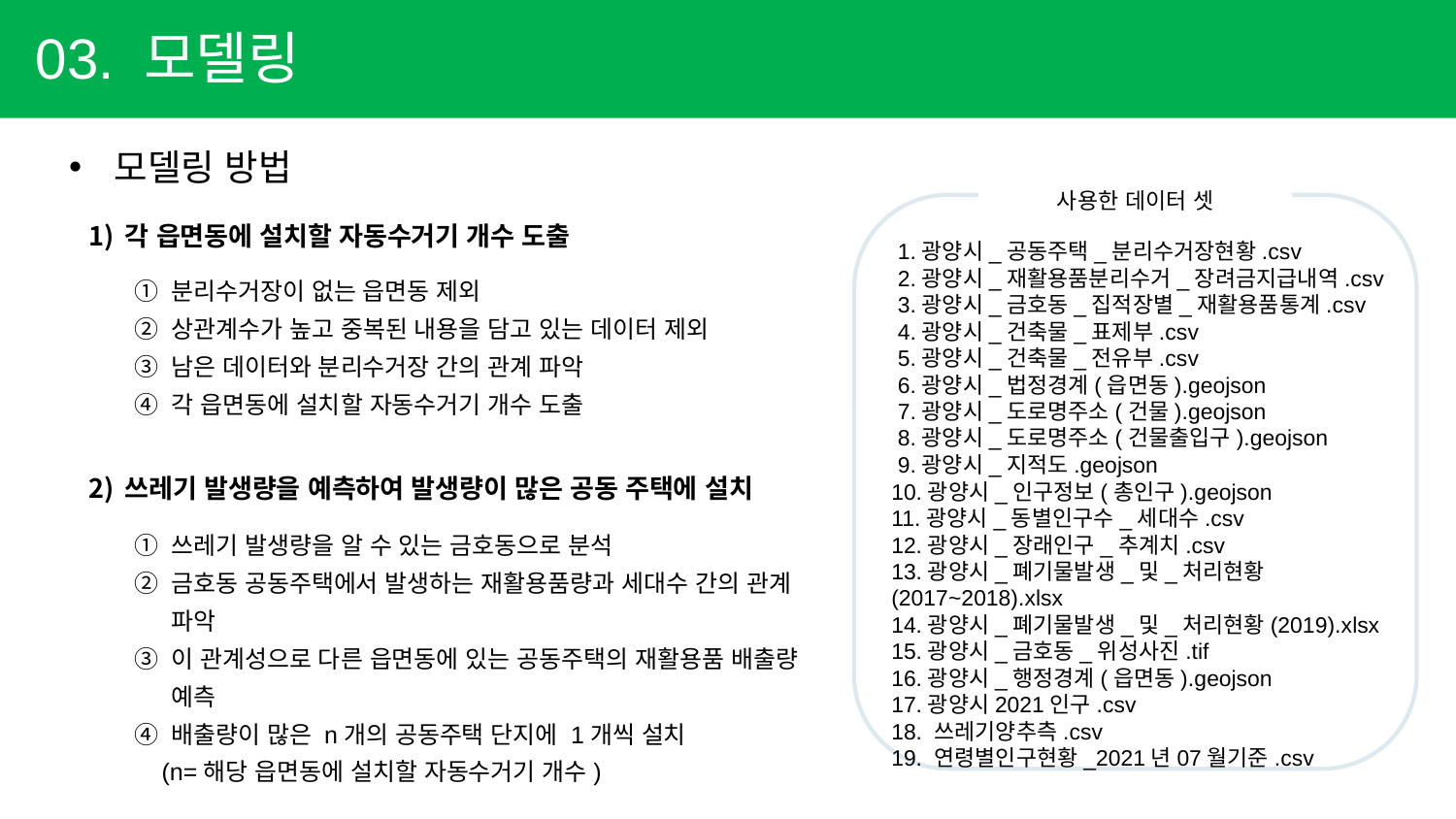

03. 모델링
모델링 방법
사용한 데이터 셋

 1.광양시_공동주택_분리수거장현황.csv
 2.광양시_재활용품분리수거_장려금지급내역.csv
 3.광양시_금호동_집적장별_재활용품통계.csv
 4.광양시_건축물_표제부.csv
 5.광양시_건축물_전유부.csv
 6.광양시_법정경계(읍면동).geojson
 7.광양시_도로명주소(건물).geojson
 8.광양시_도로명주소(건물출입구).geojson
 9.광양시_지적도.geojson
10.광양시_인구정보(총인구).geojson
11.광양시_동별인구수_세대수.csv
12.광양시_장래인구_추계치.csv
13.광양시_폐기물발생_및_처리현황(2017~2018).xlsx
14.광양시_폐기물발생_및_처리현황(2019).xlsx
15.광양시_금호동_위성사진.tif
16.광양시_행정경계(읍면동).geojson
17.광양시2021인구.csv
18. 쓰레기양추측.csv
19. 연령별인구현황_2021년07월기준.csv
각 읍면동에 설치할 자동수거기 개수 도출

쓰레기 발생량을 예측하여 발생량이 많은 공동 주택에 설치
분리수거장이 없는 읍면동 제외
상관계수가 높고 중복된 내용을 담고 있는 데이터 제외
남은 데이터와 분리수거장 간의 관계 파악
각 읍면동에 설치할 자동수거기 개수 도출
쓰레기 발생량을 알 수 있는 금호동으로 분석
금호동 공동주택에서 발생하는 재활용품량과 세대수 간의 관계 파악
이 관계성으로 다른 읍면동에 있는 공동주택의 재활용품 배출량 예측
배출량이 많은 n개의 공동주택 단지에 1개씩 설치
    (n=해당 읍면동에 설치할 자동수거기 개수)